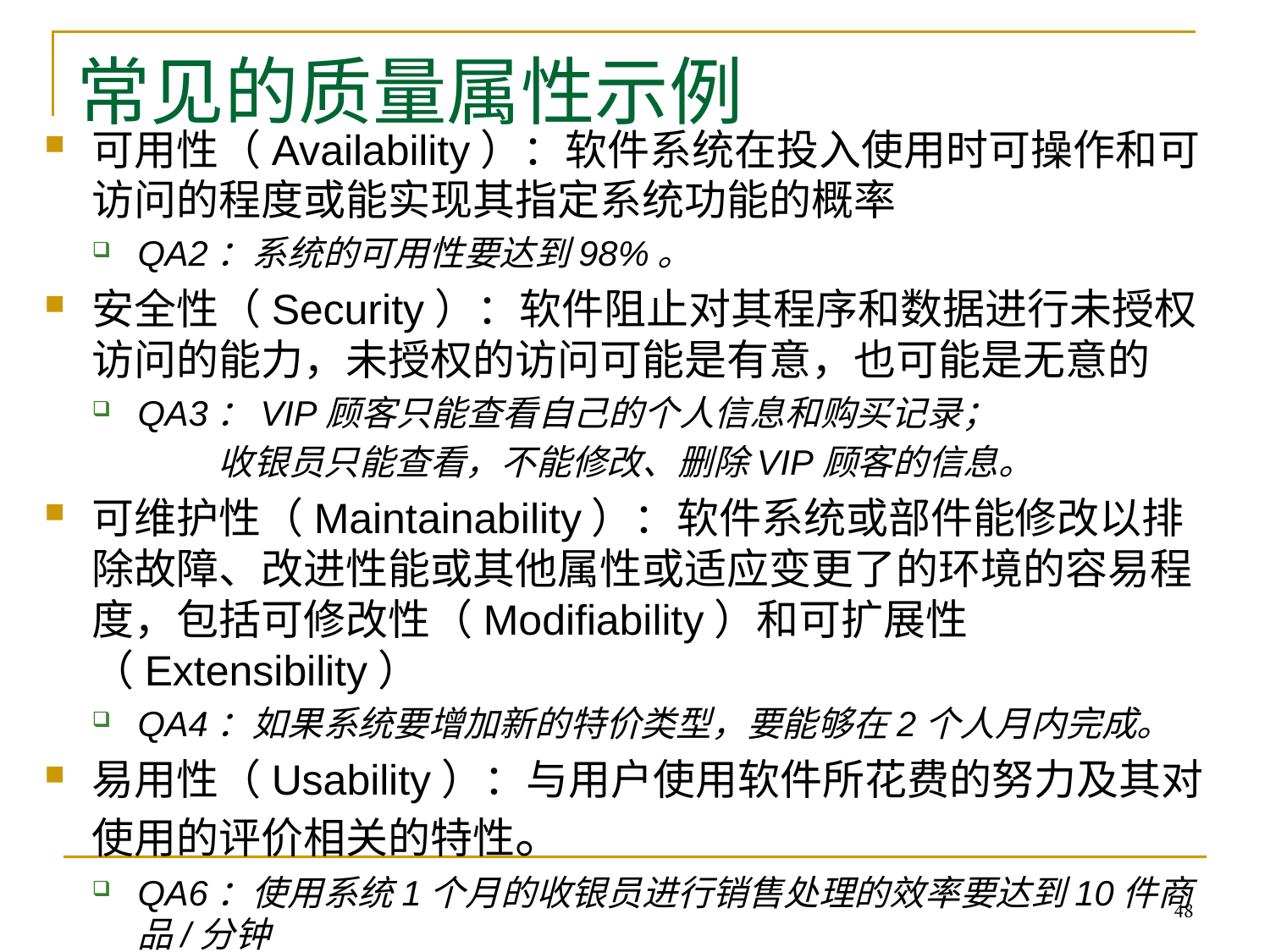

# 常见的质量属性示例
可用性（Availability）：软件系统在投入使用时可操作和可访问的程度或能实现其指定系统功能的概率
QA2：系统的可用性要达到98%。
安全性（Security）：软件阻止对其程序和数据进行未授权访问的能力，未授权的访问可能是有意，也可能是无意的
QA3：VIP顾客只能查看自己的个人信息和购买记录；
               收银员只能查看，不能修改、删除VIP顾客的信息。
可维护性（Maintainability）：软件系统或部件能修改以排除故障、改进性能或其他属性或适应变更了的环境的容易程度，包括可修改性（Modifiability）和可扩展性（Extensibility）
QA4：如果系统要增加新的特价类型，要能够在2个人月内完成。
易用性（Usability）：与用户使用软件所花费的努力及其对使用的评价相关的特性。
QA6：使用系统1个月的收银员进行销售处理的效率要达到10件商品/分钟
48